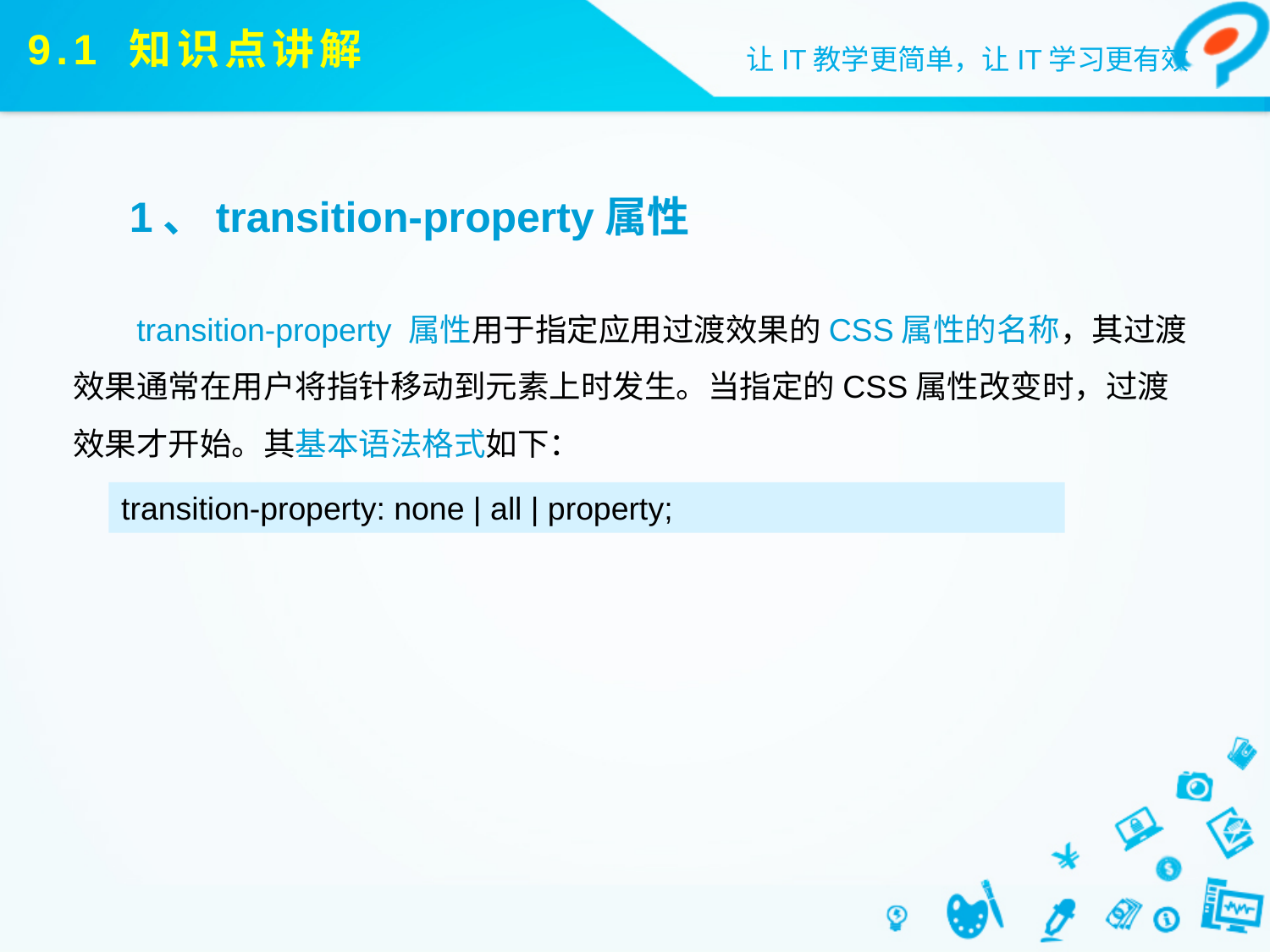

# 9.1 知识点讲解
1、transition-property属性
transition-property 属性用于指定应用过渡效果的CSS属性的名称，其过渡效果通常在用户将指针移动到元素上时发生。当指定的CSS属性改变时，过渡效果才开始。其基本语法格式如下：
transition-property: none | all | property;